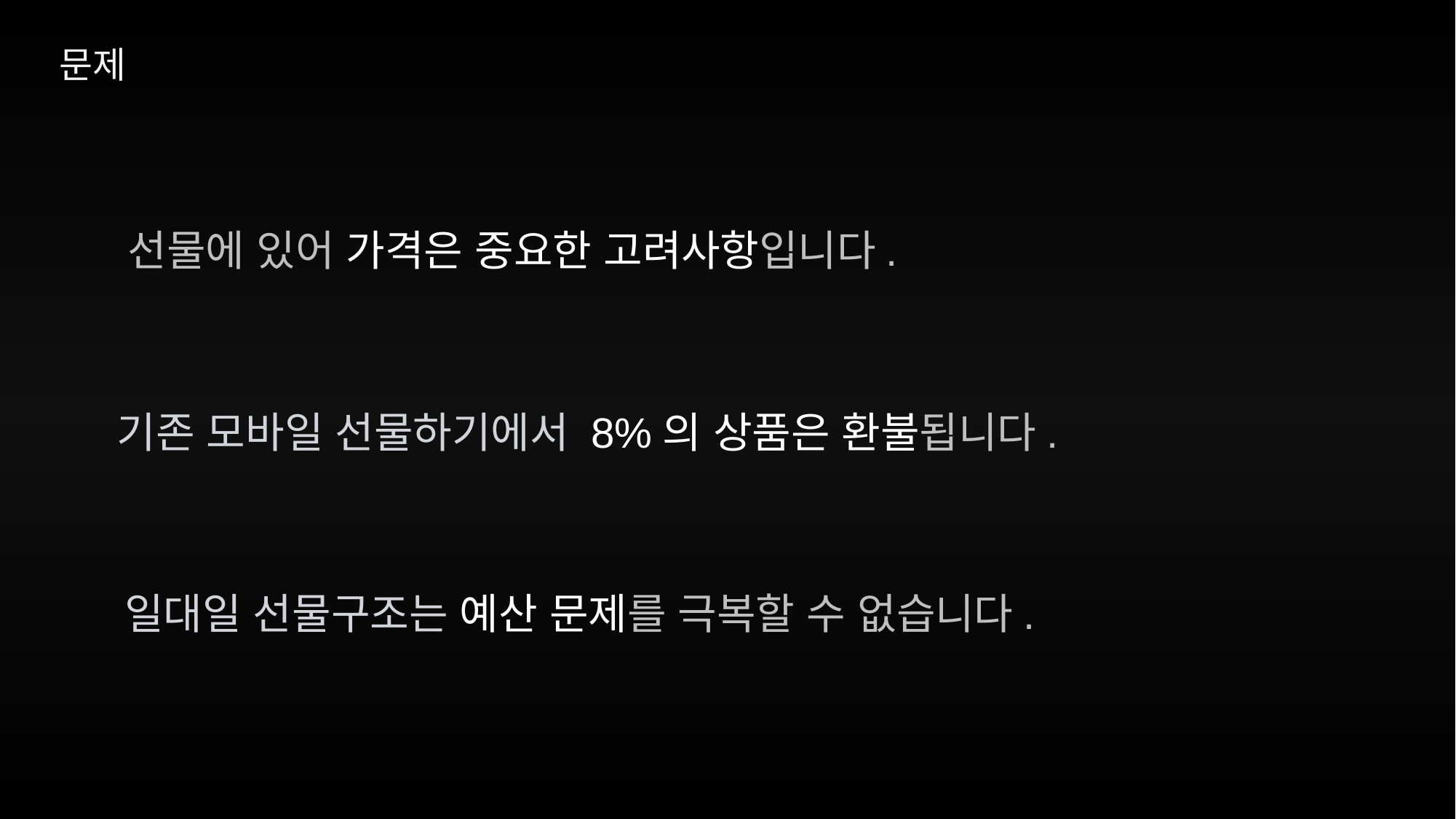

문제
선물에 있어 가격은 중요한 고려사항입니다.
기존 모바일 선물하기에서 8%의 상품은 환불됩니다.
일대일 선물구조는 예산 문제를 극복할 수 없습니다.